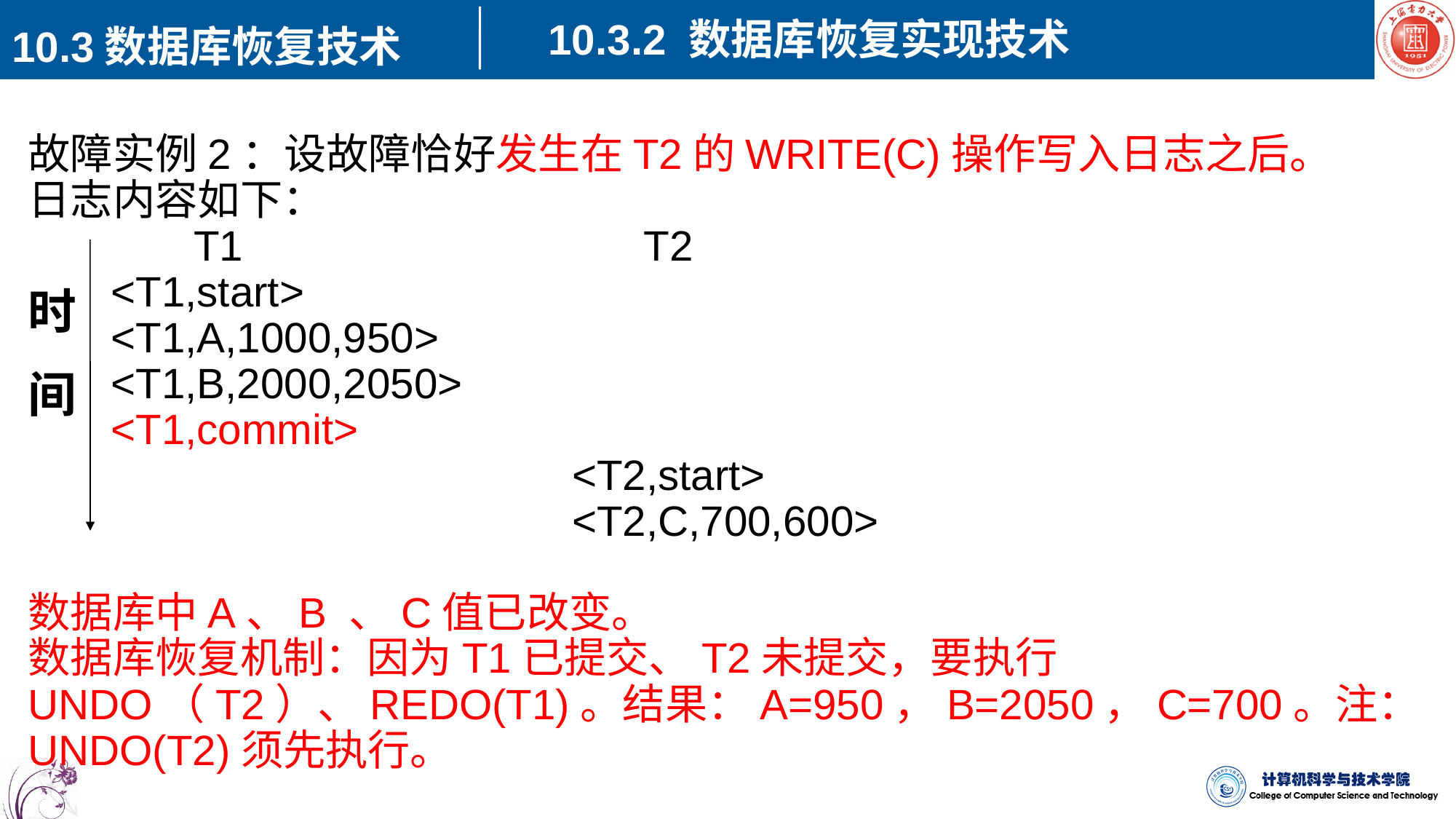

10.3.2 数据库恢复实现技术
10.3数据库恢复技术
故障实例2：设故障恰好发生在T2的WRITE(C)操作写入日志之后。
日志内容如下：
              T1                                  T2
       <T1,start>
       <T1,A,1000,950>
       <T1,B,2000,2050>
       <T1,commit>
                                              <T2,start>
                                              <T2,C,700,600>

数据库中A、B 、C值已改变。
数据库恢复机制：因为T1已提交、T2未提交，要执行UNDO（T2）、REDO(T1)。结果：A=950，B=2050，C=700。注：UNDO(T2)须先执行。

时
间